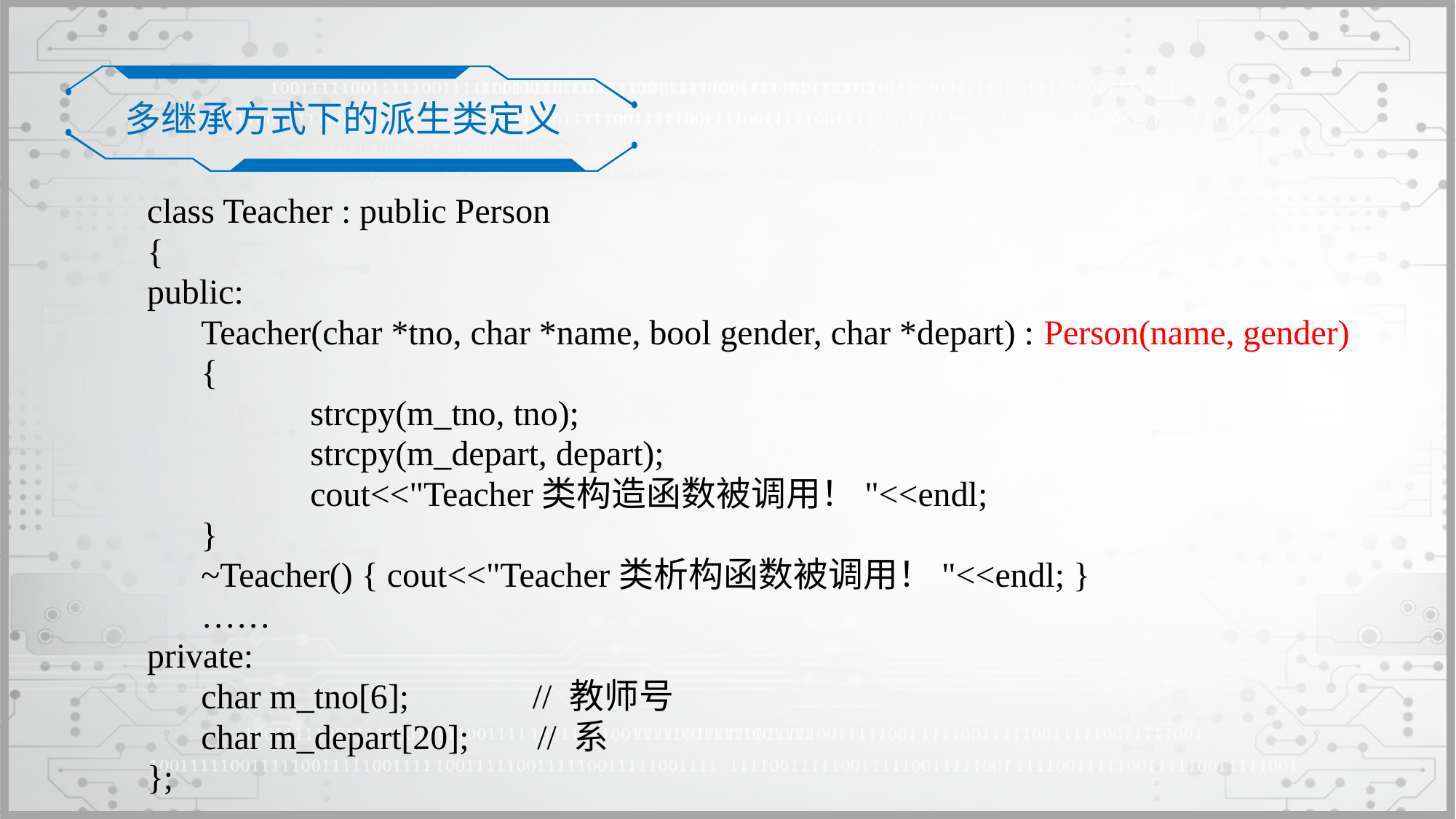

多继承方式下的派生类定义
class Teacher : public Person
{
public:
	Teacher(char *tno, char *name, bool gender, char *depart) : Person(name, gender)
	{
		strcpy(m_tno, tno);
		strcpy(m_depart, depart);
		cout<<"Teacher类构造函数被调用！"<<endl;
	}
	~Teacher() { cout<<"Teacher类析构函数被调用！"<<endl; }
	……
private:
	char m_tno[6];	             // 教师号
	char m_depart[20]; 	 // 系
};